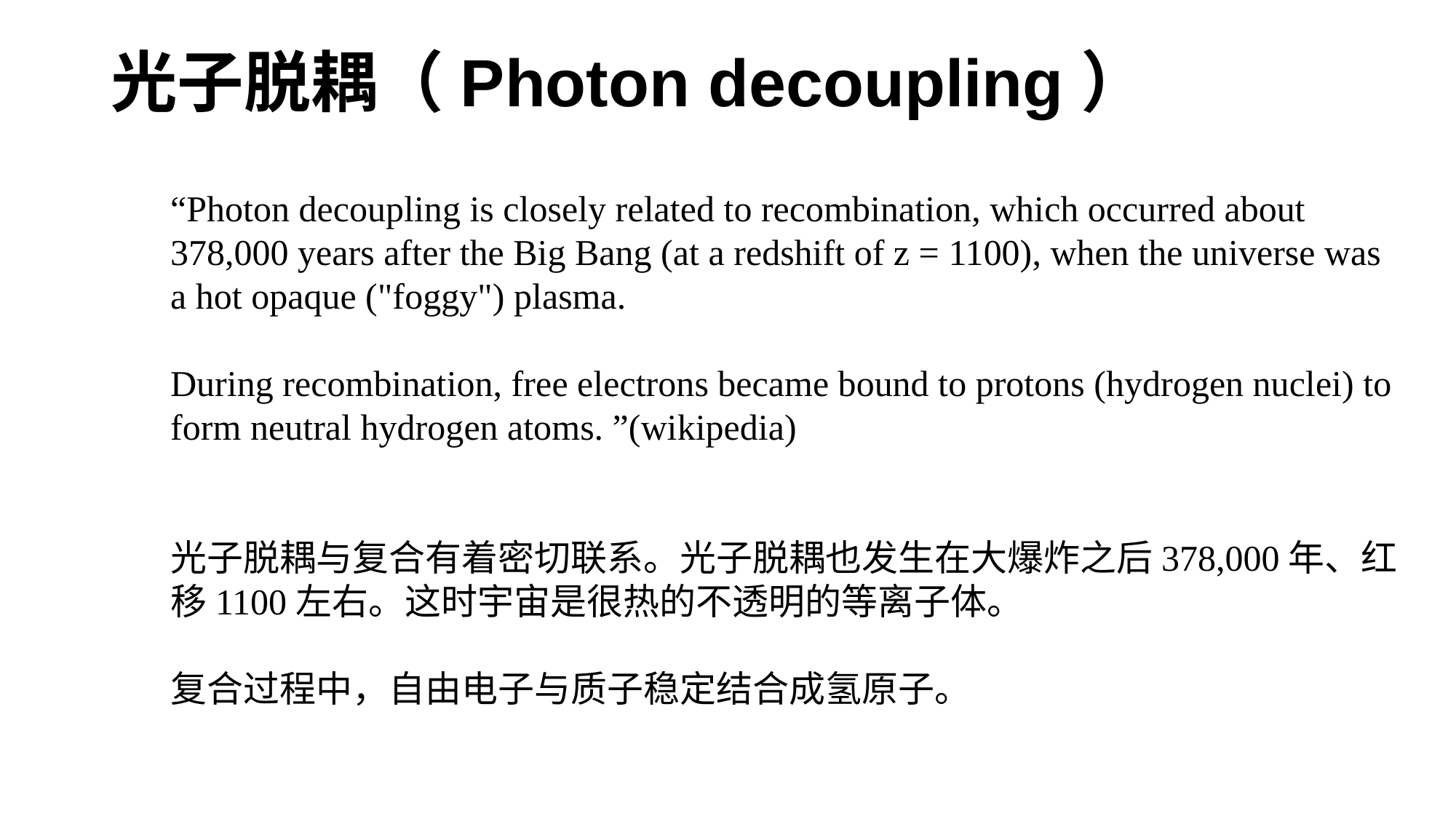

光子脱耦（Photon decoupling）
“Photon decoupling is closely related to recombination, which occurred about 378,000 years after the Big Bang (at a redshift of z = 1100), when the universe was a hot opaque ("foggy") plasma.

During recombination, free electrons became bound to protons (hydrogen nuclei) to form neutral hydrogen atoms. ”(wikipedia)

光子脱耦与复合有着密切联系。光子脱耦也发生在大爆炸之后378,000年、红移1100左右。这时宇宙是很热的不透明的等离子体。

复合过程中，自由电子与质子稳定结合成氢原子。